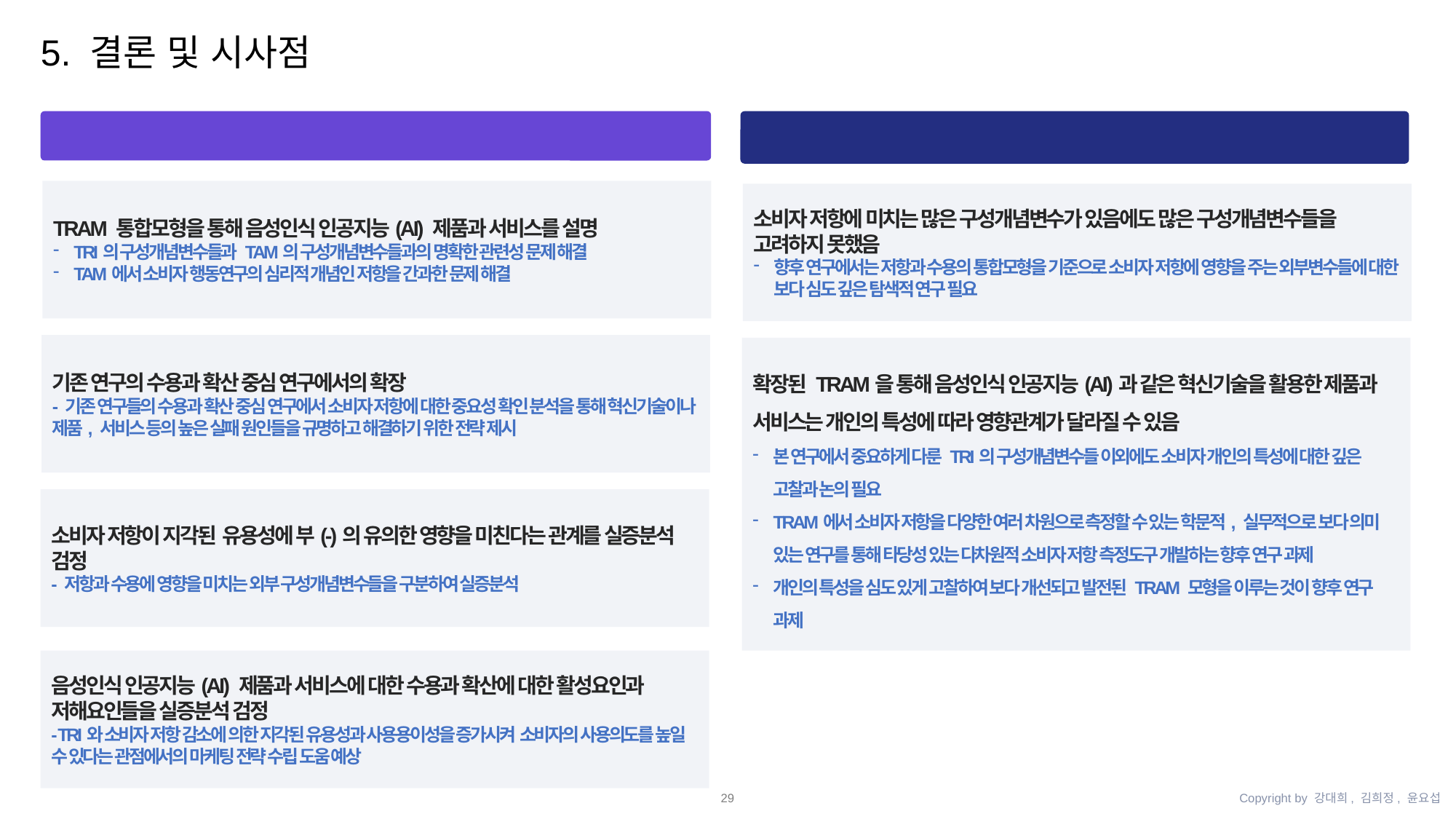

5. 결론 및 시사점
시사점
연구 한계 및 향후 연구 과제
TRAM 통합모형을 통해 음성인식 인공지능(AI) 제품과 서비스를 설명
TRI의 구성개념변수들과 TAM의 구성개념변수들과의 명확한 관련성 문제 해결
TAM에서 소비자 행동연구의 심리적 개념인 저항을 간과한 문제 해결
소비자 저항에 미치는 많은 구성개념변수가 있음에도 많은 구성개념변수들을 고려하지 못했음
향후 연구에서는 저항과 수용의 통합모형을 기준으로 소비자 저항에 영향을 주는 외부변수들에 대한 보다 심도 깊은 탐색적 연구 필요
기존 연구의 수용과 확산 중심 연구에서의 확장
- 기존 연구들의 수용과 확산 중심 연구에서 소비자 저항에 대한 중요성 확인 분석을 통해 혁신기술이나 제품, 서비스 등의 높은 실패 원인들을 규명하고 해결하기 위한 전략 제시
확장된 TRAM을 통해 음성인식 인공지능(AI)과 같은 혁신기술을 활용한 제품과 서비스는 개인의 특성에 따라 영향관계가 달라질 수 있음
본 연구에서 중요하게 다룬 TRI의 구성개념변수들 이외에도 소비자 개인의 특성에 대한 깊은 고찰과 논의 필요
TRAM에서 소비자 저항을 다양한 여러 차원으로 측정할 수 있는 학문적, 실무적으로 보다 의미 있는 연구를 통해 타당성 있는 다차원적 소비자 저항 측정도구 개발하는 향후 연구 과제
개인의 특성을 심도 있게 고찰하여 보다 개선되고 발전된 TRAM 모형을 이루는 것이 향후 연구 과제
소비자 저항이 지각된  유용성에 부(-)의 유의한 영향을 미친다는 관계를 실증분석 검정
- 저항과 수용에 영향을 미치는 외부 구성개념변수들을 구분하여 실증분석
음성인식 인공지능(AI) 제품과 서비스에 대한 수용과 확산에 대한 활성요인과 저해요인들을 실증분석 검정
- TRI와 소비자 저항 감소에 의한 지각된 유용성과 사용용이성을 증가시켜  소비자의 사용의도를 높일 수 있다는 관점에서의 마케팅 전략 수립 도움 예상